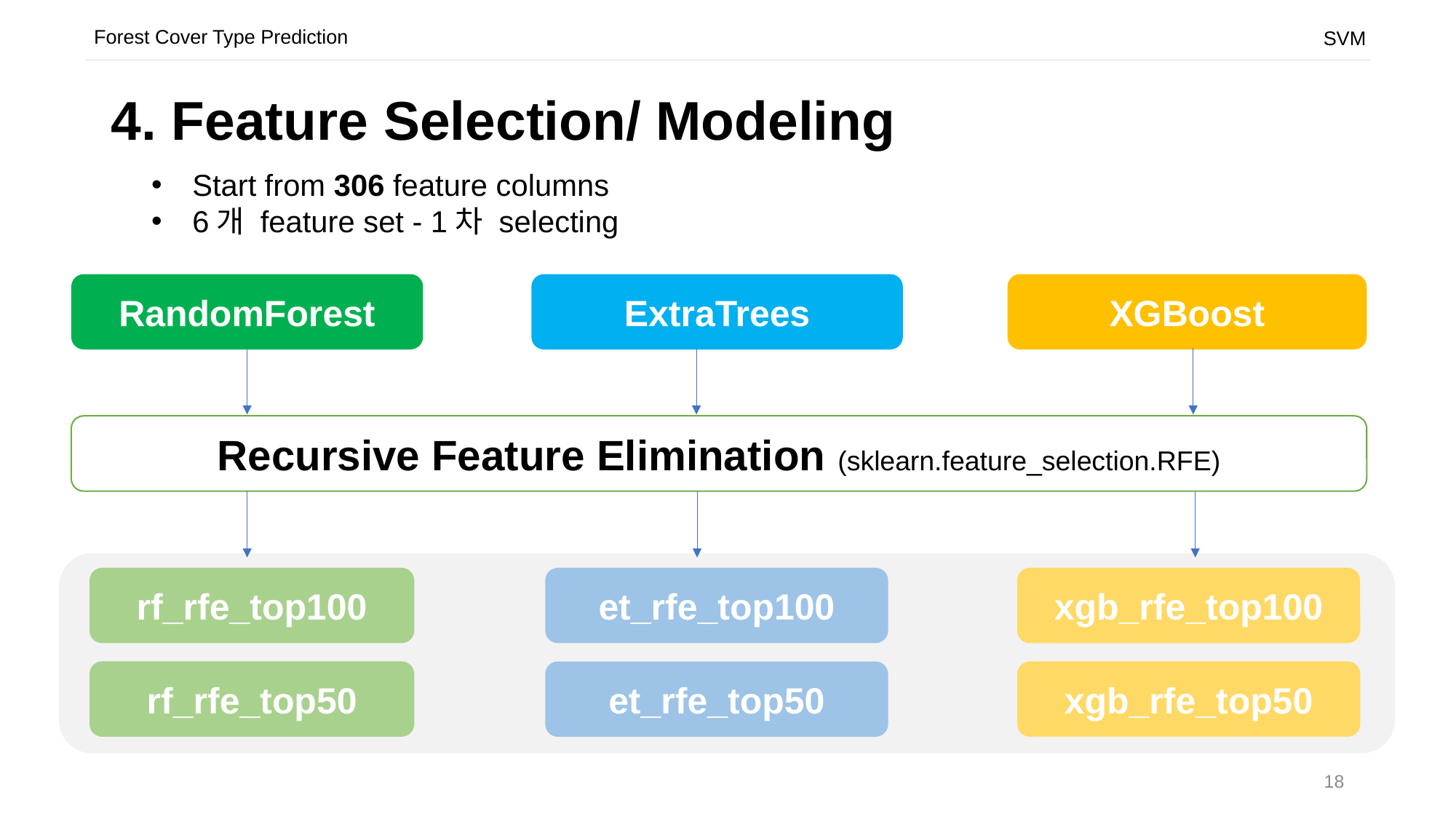

Forest Cover Type Prediction
SVM
# 4. Feature Selection/ Modeling
Start from 306 feature columns
6개 feature set - 1차 selecting
XGBoost
RandomForest
ExtraTrees
Recursive Feature Elimination (sklearn.feature_selection.RFE)

et_rfe_top100
rf_rfe_top100
xgb_rfe_top100
xgb_rfe_top50
rf_rfe_top50
et_rfe_top50
18